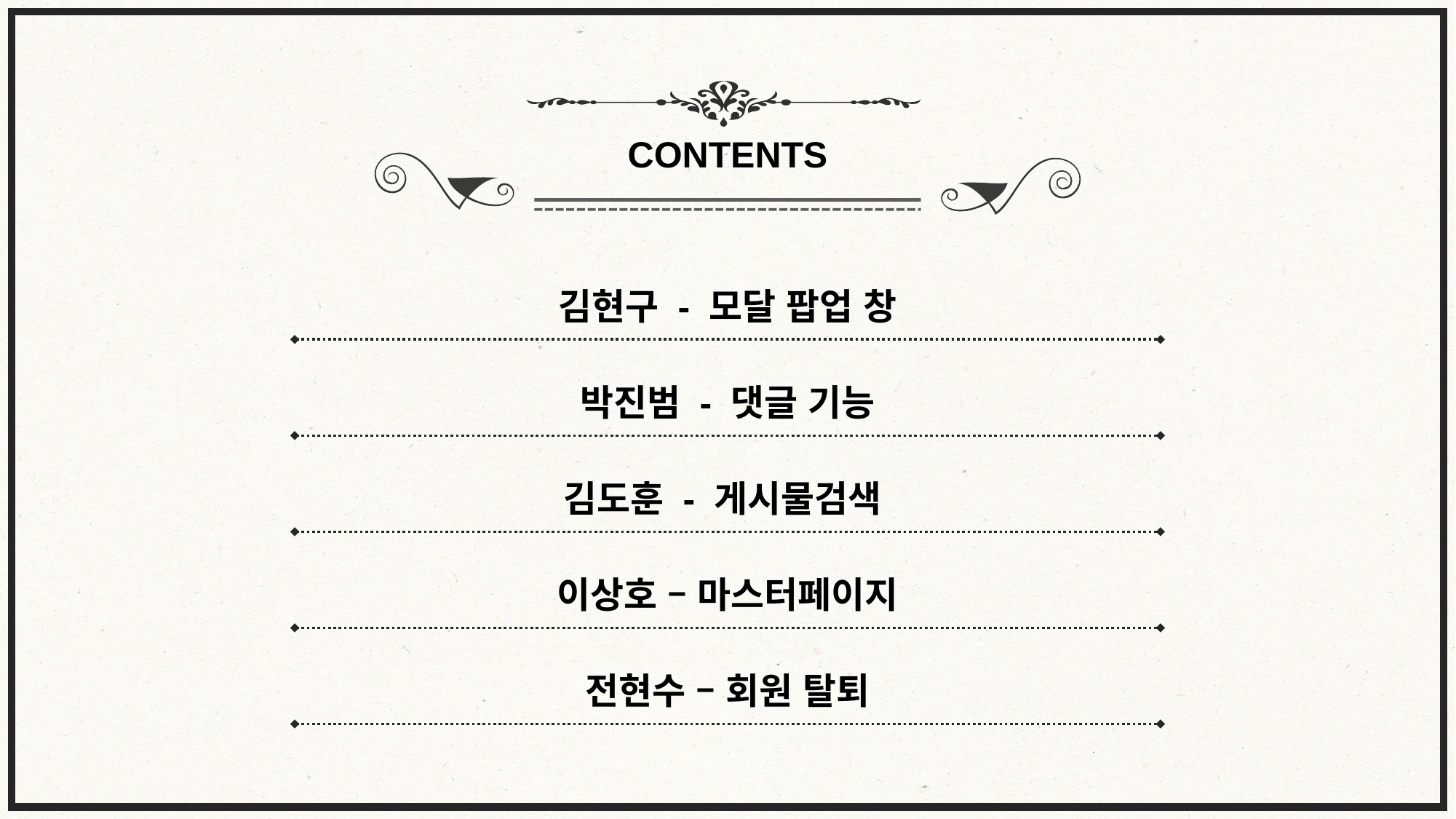

CONTENTS
김현구 - 모달 팝업 창
박진범 - 댓글 기능
김도훈 - 게시물검색
이상호 – 마스터페이지
전현수 – 회원 탈퇴